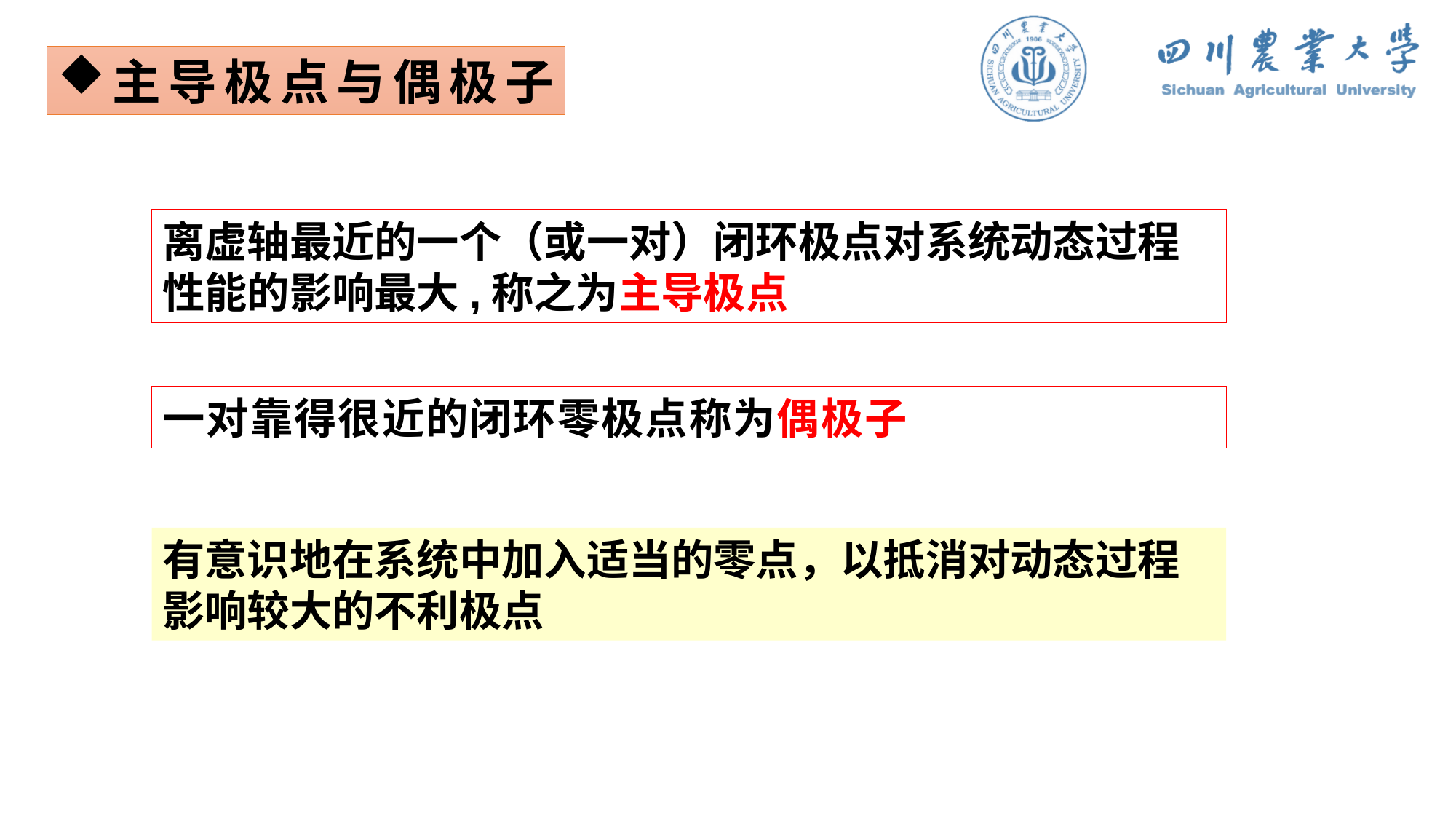

主导极点与偶极子
离虚轴最近的一个（或一对）闭环极点对系统动态过程性能的影响最大,称之为主导极点
一对靠得很近的闭环零极点称为偶极子
有意识地在系统中加入适当的零点，以抵消对动态过程影响较大的不利极点